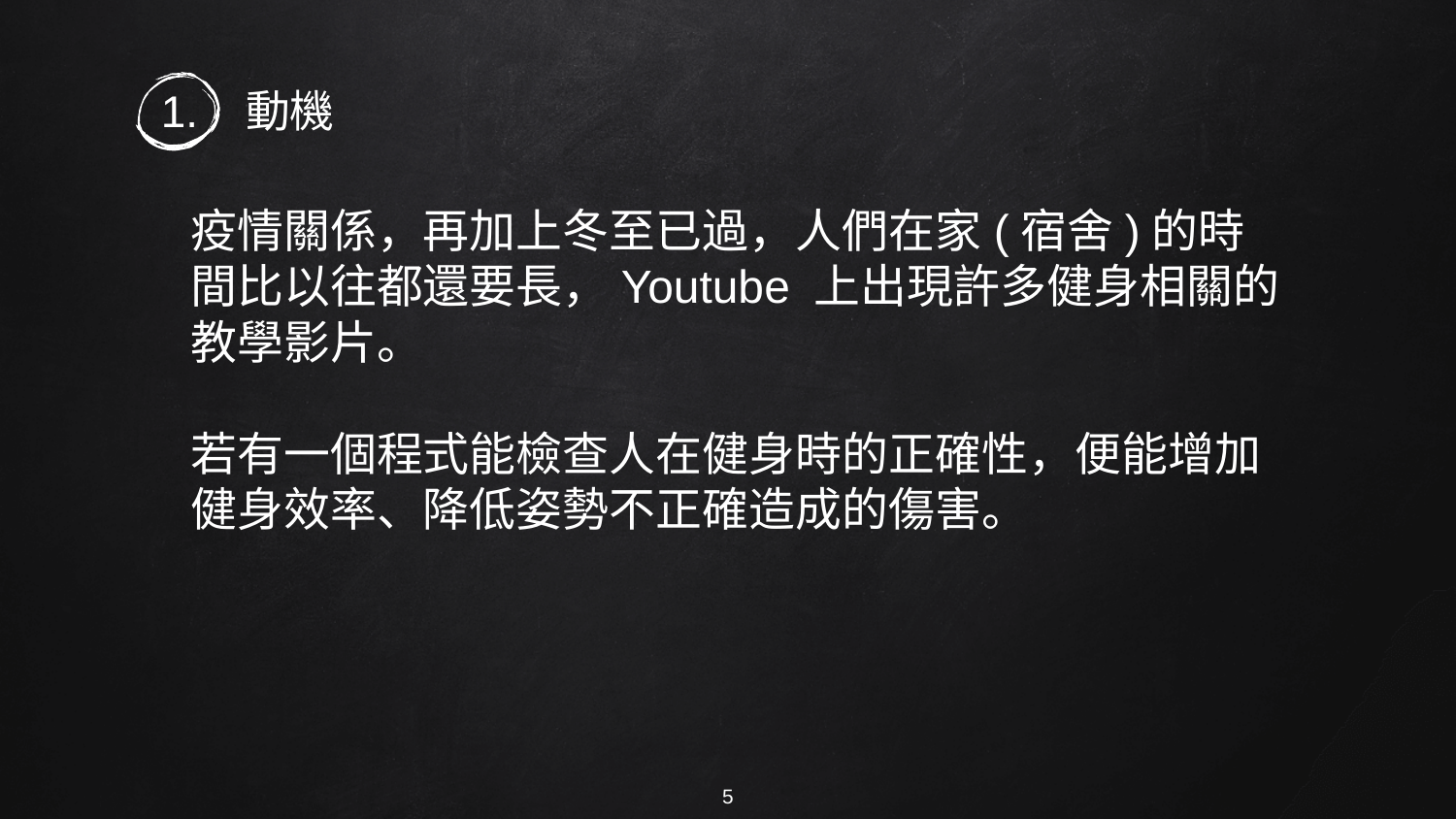

# 1.   動機
疫情關係，再加上冬至已過，人們在家(宿舍)的時間比以往都還要長，Youtube 上出現許多健身相關的教學影片。

若有一個程式能檢查人在健身時的正確性，便能增加健身效率、降低姿勢不正確造成的傷害。
5